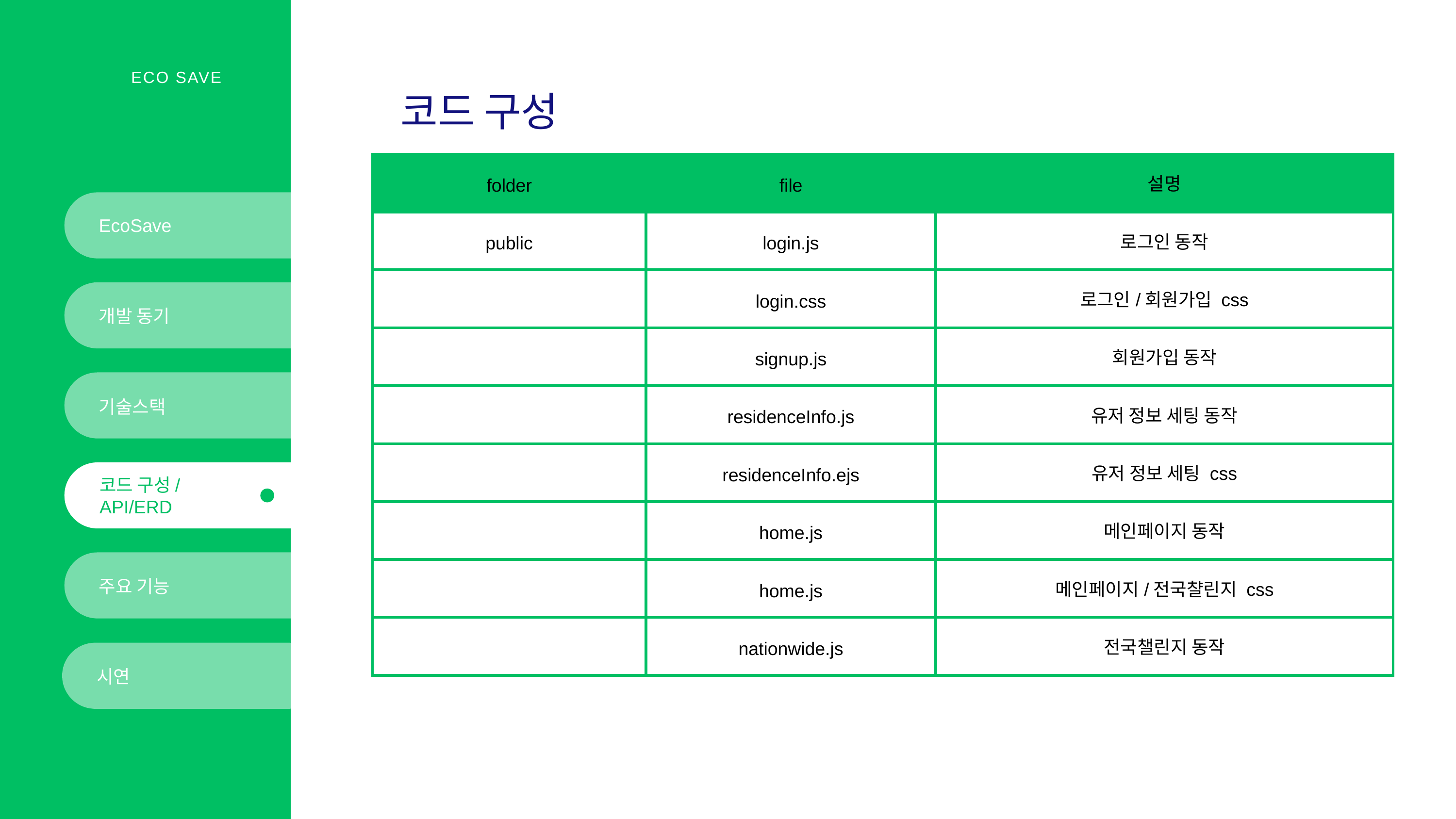

ECO SAVE
코드 구성
| folder | file | 설명 |
| --- | --- | --- |
| public | login.js | 로그인 동작 |
|  | login.css | 로그인/회원가입 css |
|  | signup.js | 회원가입 동작 |
|  | residenceInfo.js | 유저 정보 세팅 동작 |
|  | residenceInfo.ejs | 유저 정보 세팅 css |
|  | home.js | 메인페이지 동작 |
|  | home.js | 메인페이지/전국챨린지 css |
|  | nationwide.js | 전국챌린지 동작 |

EcoSave

개발 동기

기술스택

코드 구성/
API/ERD

주요 기능

시연